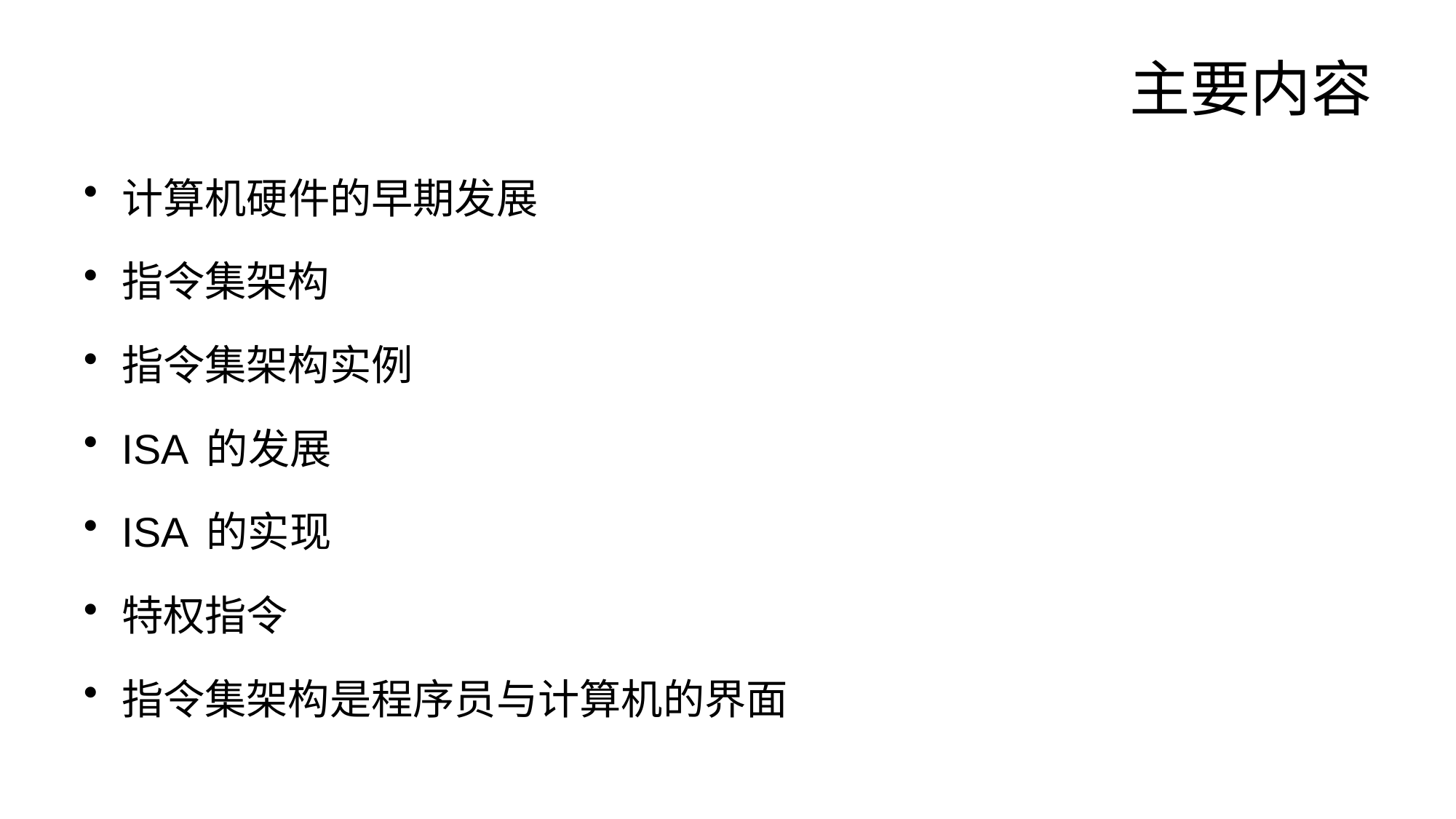

# 主要内容
计算机硬件的早期发展
指令集架构
指令集架构实例
ISA 的发展
ISA 的实现
特权指令
指令集架构是程序员与计算机的界面